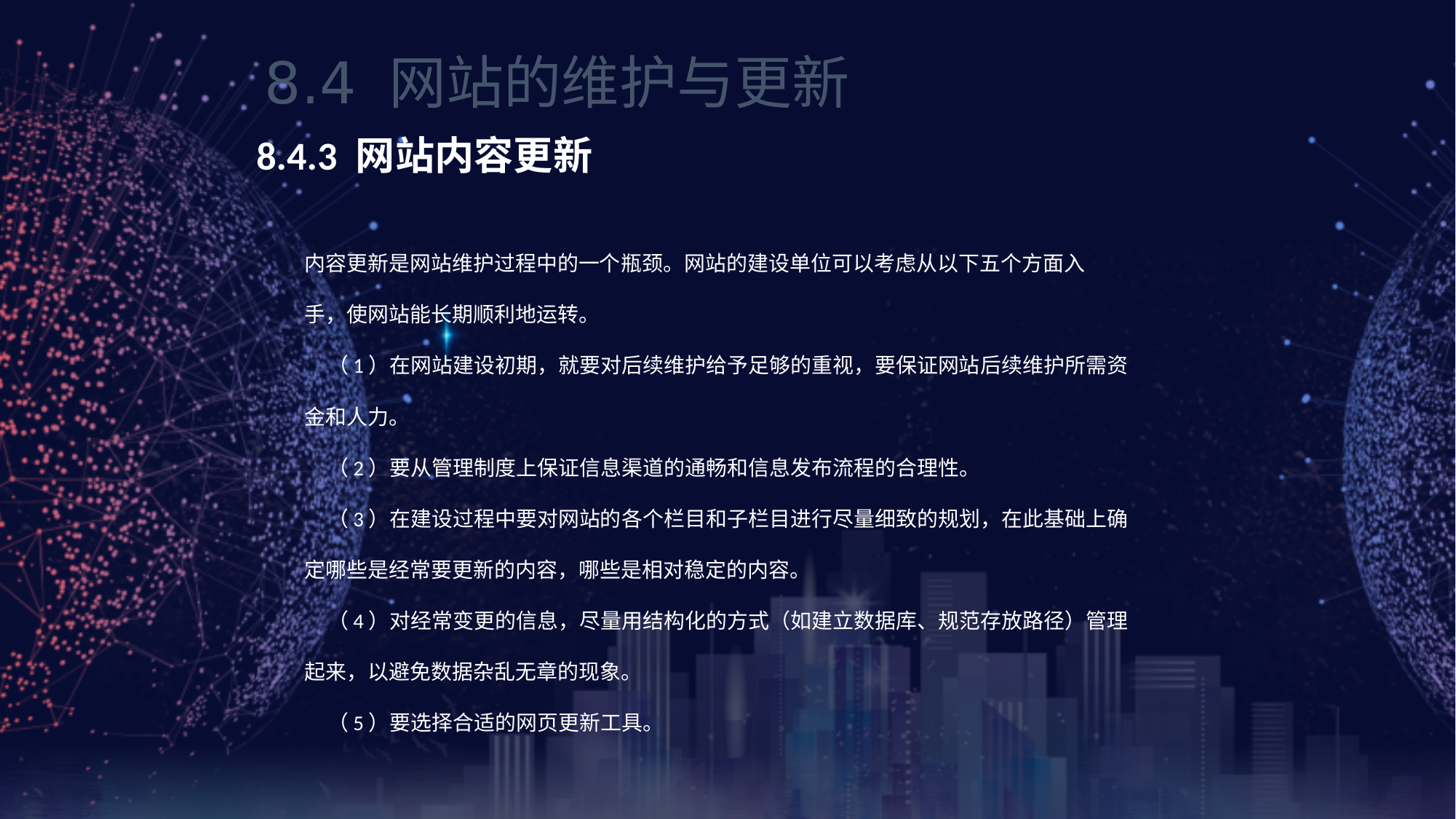

《网页设计与制作案例教程》（第3版）
8.4 网站的维护与更新
8.4.3 网站内容更新
内容更新是网站维护过程中的一个瓶颈。网站的建设单位可以考虑从以下五个方面入
手，使网站能长期顺利地运转。
    （1）在网站建设初期，就要对后续维护给予足够的重视，要保证网站后续维护所需资
金和人力。
    （2）要从管理制度上保证信息渠道的通畅和信息发布流程的合理性。
    （3）在建设过程中要对网站的各个栏目和子栏目进行尽量细致的规划，在此基础上确
定哪些是经常要更新的内容，哪些是相对稳定的内容。
    （4）对经常变更的信息，尽量用结构化的方式（如建立数据库、规范存放路径）管理
起来，以避免数据杂乱无章的现象。
    （5）要选择合适的网页更新工具。